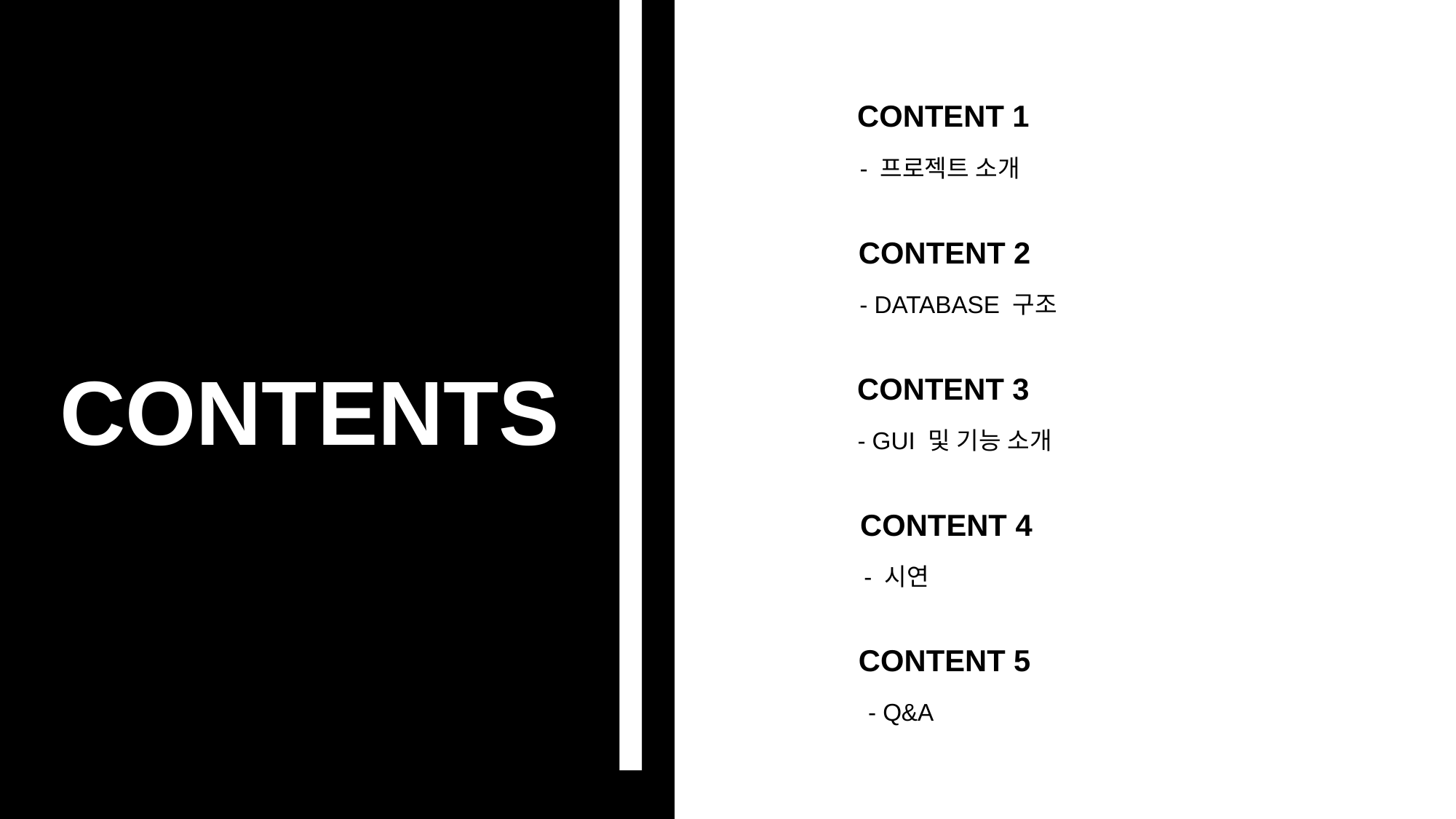

CONTENT 1
- 프로젝트 소개
CONTENT 2
- DATABASE 구조
CONTENTS
CONTENT 3
- GUI 및 기능 소개
CONTENT 4
- 시연
CONTENT 5
- Q&A